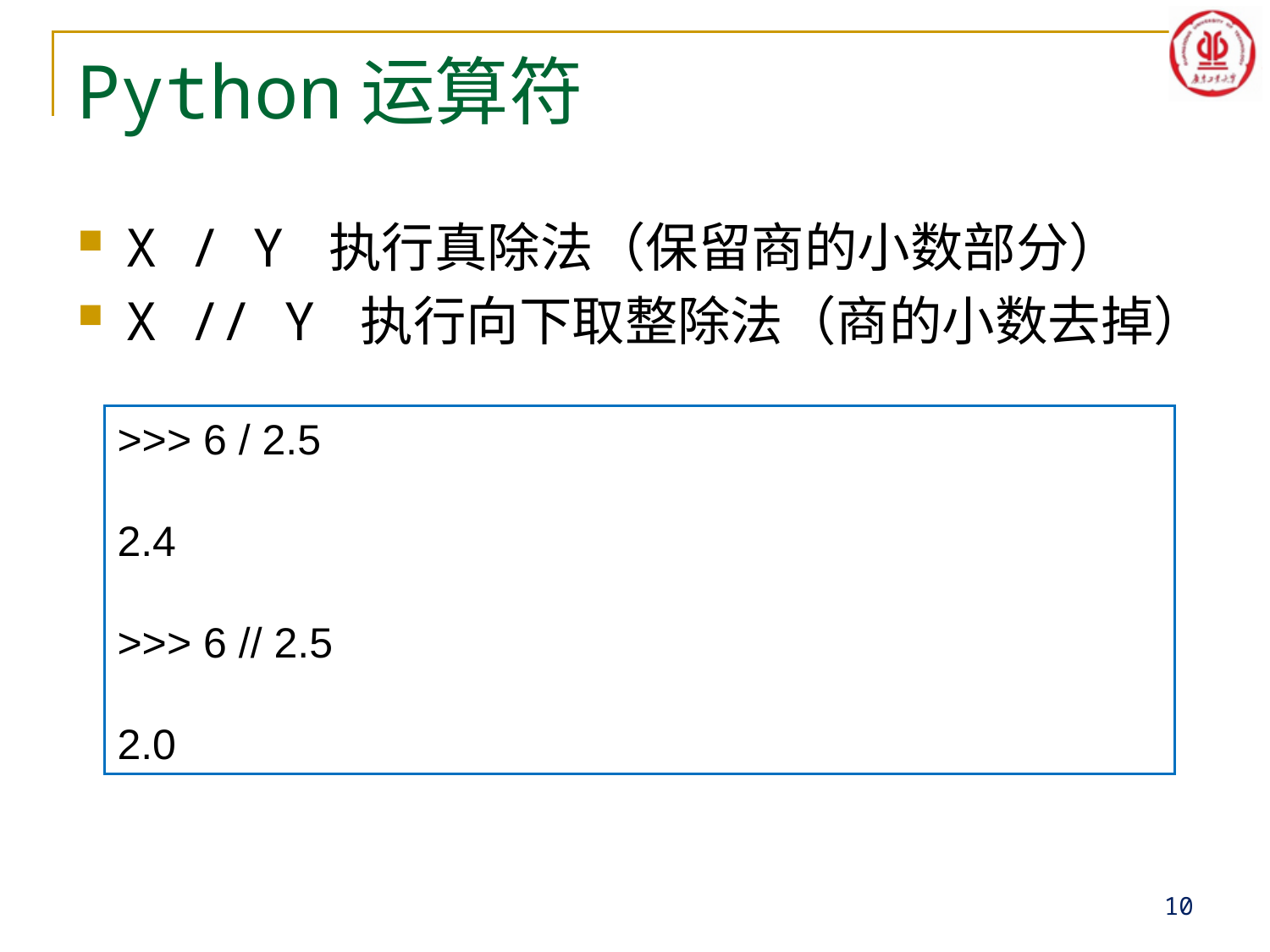

# Python运算符
X / Y 执行真除法（保留商的小数部分）
X // Y 执行向下取整除法（商的小数去掉）
>>> 6 / 2.5

2.4

>>> 6 // 2.5

2.0
10